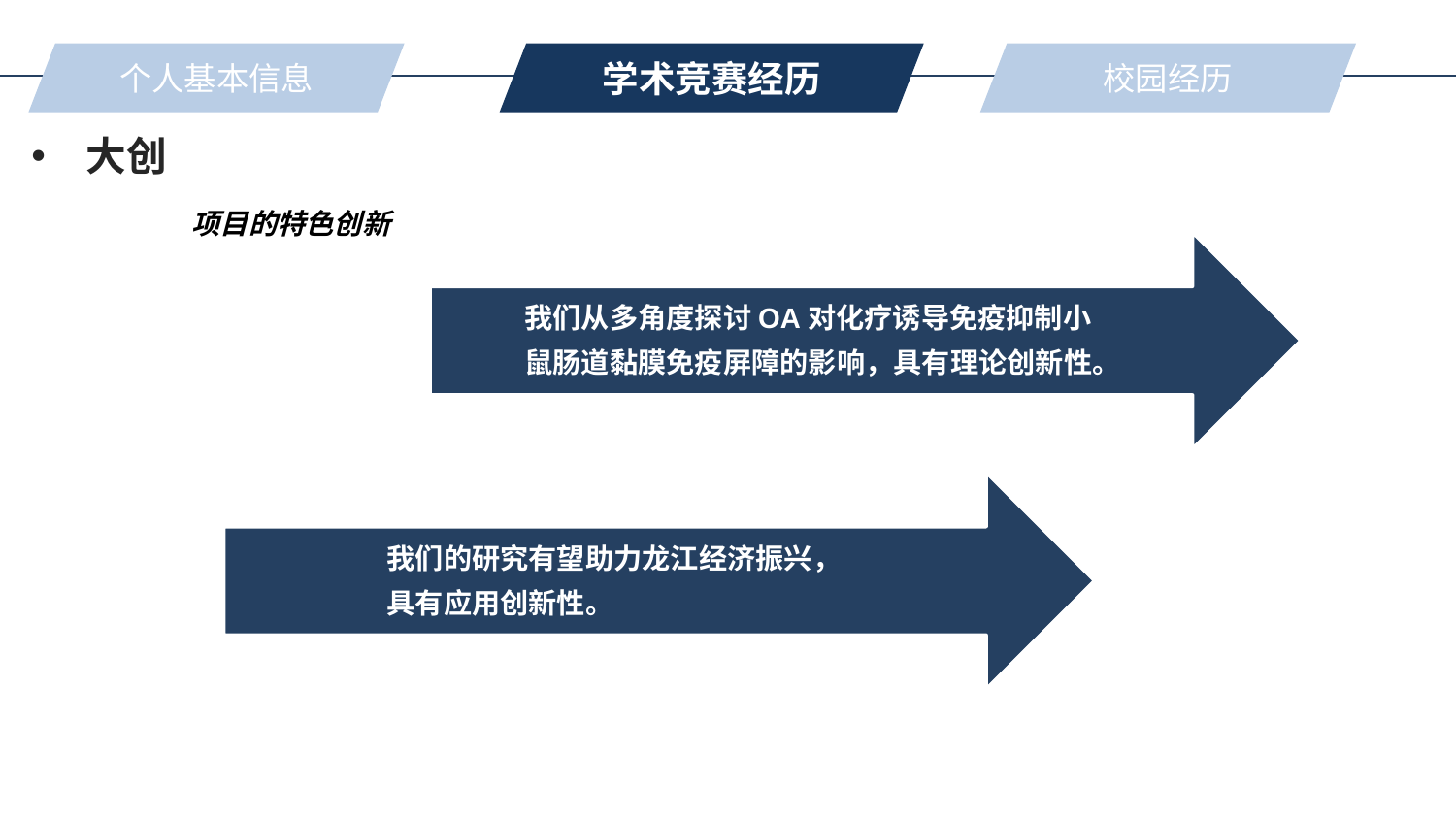

学术竞赛经历
个人基本信息
校园经历
大创
项目的特色创新

我们从多角度探讨OA对化疗诱导免疫抑制小鼠肠道黏膜免疫屏障的影响，具有理论创新性。

我们的研究有望助力龙江经济振兴，具有应用创新性。